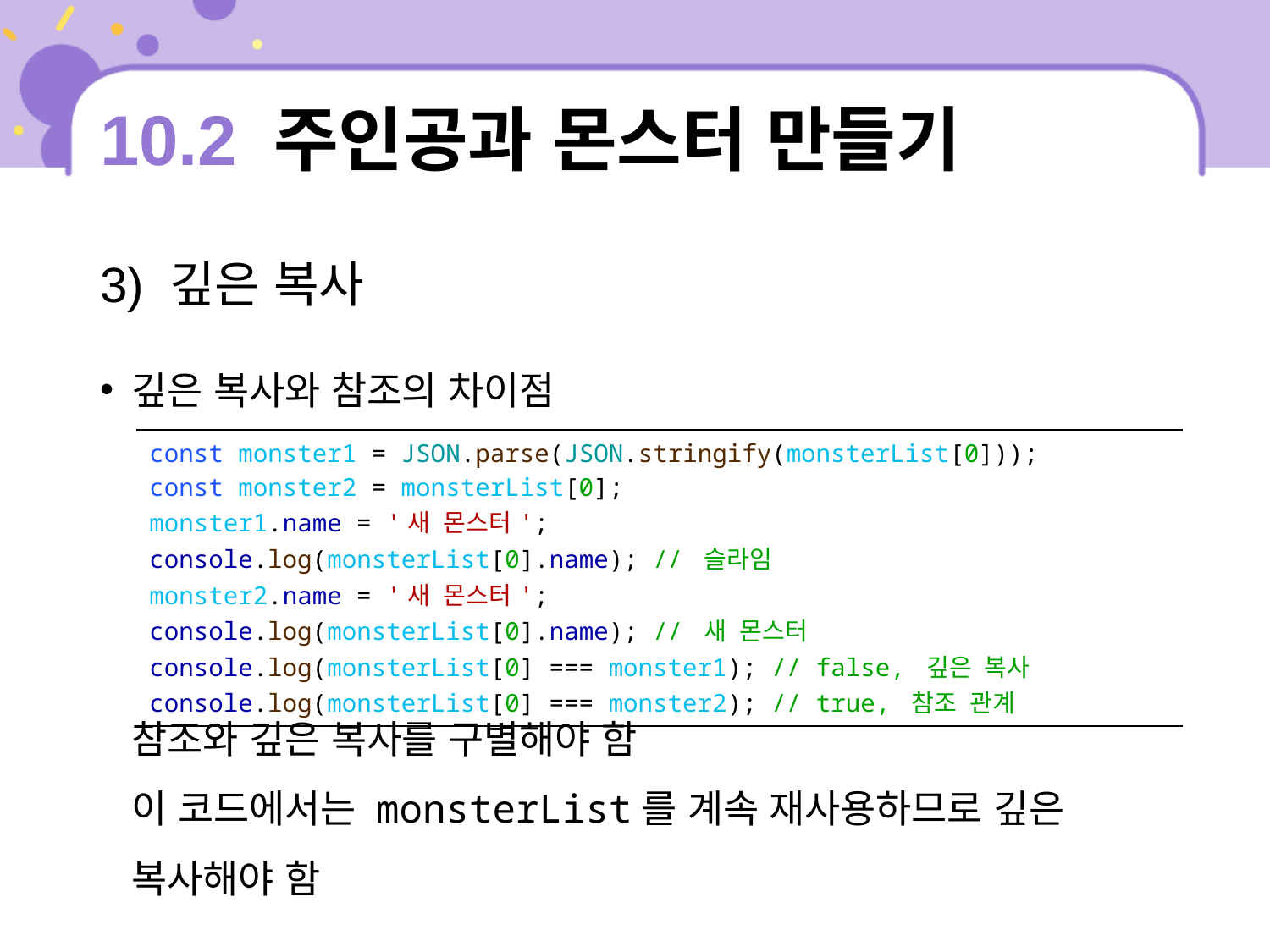

# 10.2 주인공과 몬스터 만들기
3) 깊은 복사
깊은 복사와 참조의 차이점
참조와 깊은 복사를 구별해야 함
이 코드에서는 monsterList를 계속 재사용하므로 깊은 복사해야 함
| const monster1 = JSON.parse(JSON.stringify(monsterList[0])); const monster2 = monsterList[0]; monster1.name = '새 몬스터'; console.log(monsterList[0].name); // 슬라임 monster2.name = '새 몬스터'; console.log(monsterList[0].name); // 새 몬스터 console.log(monsterList[0] === monster1); // false, 깊은 복사 console.log(monsterList[0] === monster2); // true, 참조 관계 |
| --- |